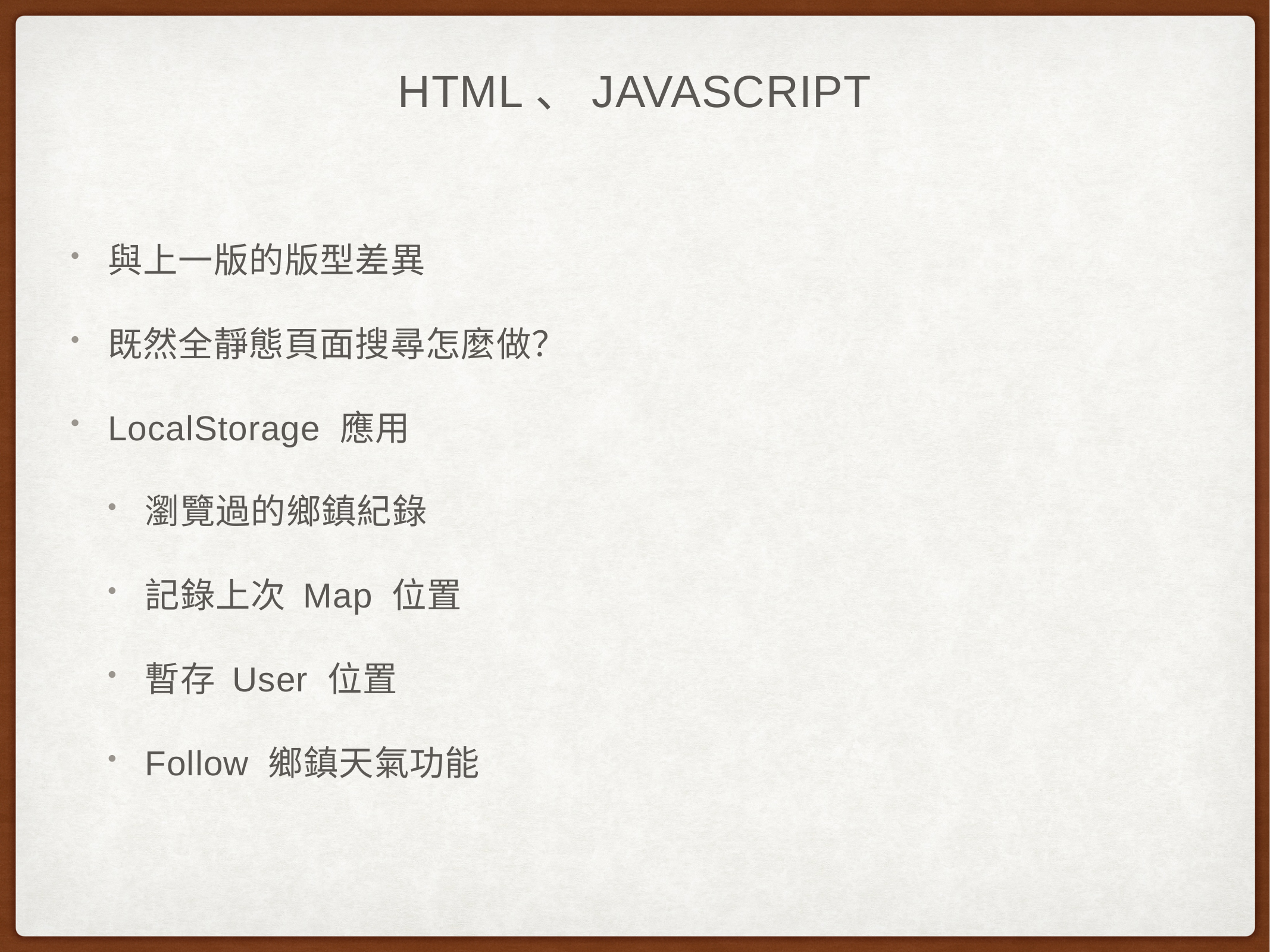

# HTML、javascript
與上一版的版型差異
既然全靜態頁面搜尋怎麼做？
LocalStorage 應用
瀏覽過的鄉鎮紀錄
記錄上次 Map 位置
暫存 User 位置
Follow 鄉鎮天氣功能